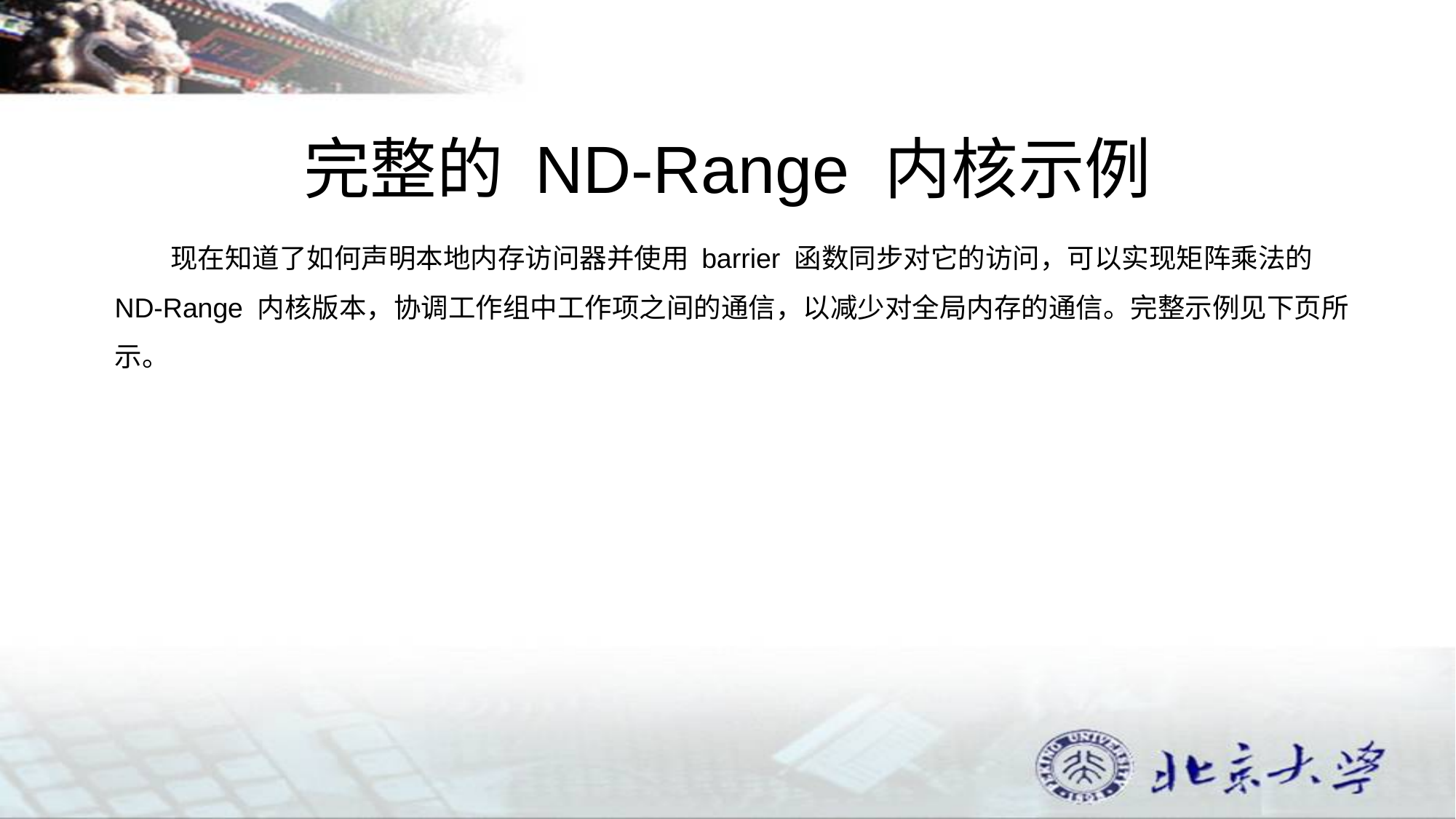

# 完整的 ND-Range 内核示例
        现在知道了如何声明本地内存访问器并使用 barrier 函数同步对它的访问，可以实现矩阵乘法的 ND-Range 内核版本，协调工作组中工作项之间的通信，以减少对全局内存的通信。完整示例见下页所示。